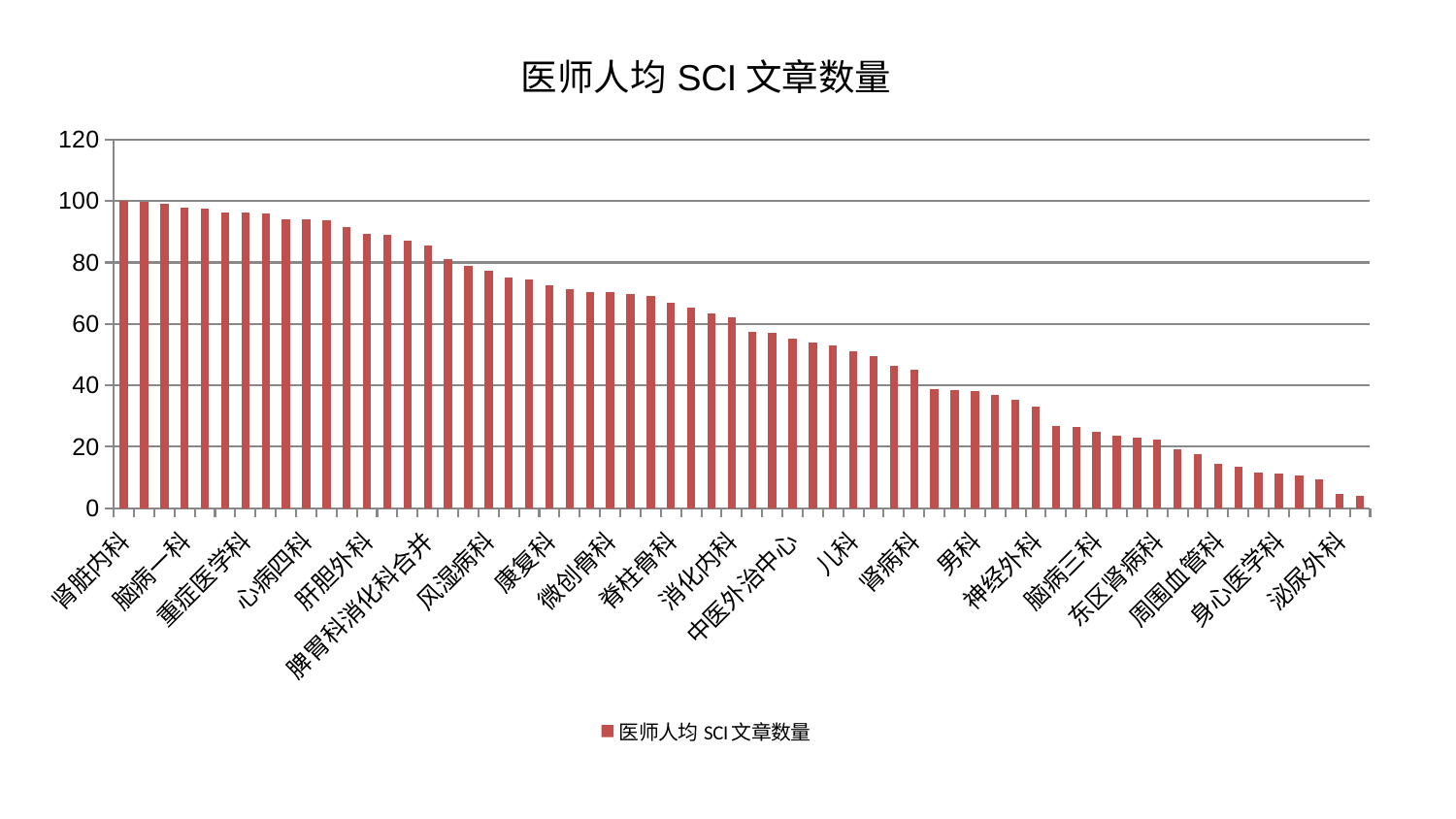

### Chart: 医师人均SCI文章数量

| Category | 医师人均SCI文章数量 |
|---|---|
| 肾脏内科 | 100.0 |
| 心血管内科 | 99.62997139562528 |
| 心病二科 | 98.97296491719744 |
| 脑病一科 | 97.81023841194309 |
| 普通外科 | 97.39851181715655 |
| 东区重症医学科 | 96.43003110421866 |
| 重症医学科 | 96.38267428299474 |
| 内分泌科 | 95.95960646108547 |
| 老年医学科 | 94.22380347768389 |
| 心病四科 | 94.21606342711138 |
| 妇科妇二科合并 | 93.80572086044327 |
| 肿瘤内科 | 91.59924136165237 |
| 肝胆外科 | 89.46311685779737 |
| 肛肠科 | 89.09714452729106 |
| 乳腺甲状腺外科 | 87.17960362538055 |
| 脾胃科消化科合并 | 85.44629332324763 |
| 针灸科 | 80.96515932413246 |
| 眼科 | 78.81631827562687 |
| 风湿病科 | 77.26509685622766 |
| 妇科 | 75.19816714362192 |
| 医院 | 74.4617300273499 |
| 康复科 | 72.65343528549978 |
| 创伤骨科 | 71.23691850949895 |
| 皮肤科 | 70.41570135251669 |
| 微创骨科 | 70.30037654845836 |
| 小儿骨科 | 69.84752827989564 |
| 心病三科 | 69.175674362703 |
| 脊柱骨科 | 66.9565886516223 |
| 胸外科 | 65.42228327221126 |
| 中医经典科 | 63.299989486716235 |
| 消化内科 | 62.11129270514573 |
| 妇二科 | 57.408440426250394 |
| 骨科 | 57.140998716855556 |
| 中医外治中心 | 55.10179759995024 |
| 显微骨科 | 54.05952395507393 |
| 综合内科 | 52.90660876713262 |
| 儿科 | 51.037678627440805 |
| 肝病科 | 49.601476243616524 |
| 运动损伤骨科 | 46.436767653378496 |
| 肾病科 | 45.201756828255654 |
| 美容皮肤科 | 38.75740936190877 |
| 呼吸内科 | 38.54046900782929 |
| 男科 | 38.04078785411194 |
| 血液科 | 36.99435967461296 |
| 口腔科 | 35.32380840940815 |
| 神经外科 | 33.25398862873403 |
| 推拿科 | 26.860262901846095 |
| 脾胃病科 | 26.495568749573366 |
| 脑病三科 | 24.95344233959925 |
| 心病一科 | 23.61880565833009 |
| 小儿推拿科 | 22.940893079942487 |
| 东区肾病科 | 22.250068965003692 |
| 脑病二科 | 19.191350115777144 |
| 产科 | 17.73866863913554 |
| 周围血管科 | 14.617917787639323 |
| 耳鼻喉科 | 13.410131210727045 |
| 治未病中心 | 11.744585357994097 |
| 身心医学科 | 11.286762648683824 |
| 关节骨科 | 10.82331372609969 |
| 神经内科 | 9.374188126959735 |
| 泌尿外科 | 4.794147901847004 |
| 西区重症医学科 | 3.9092208699958246 |
199